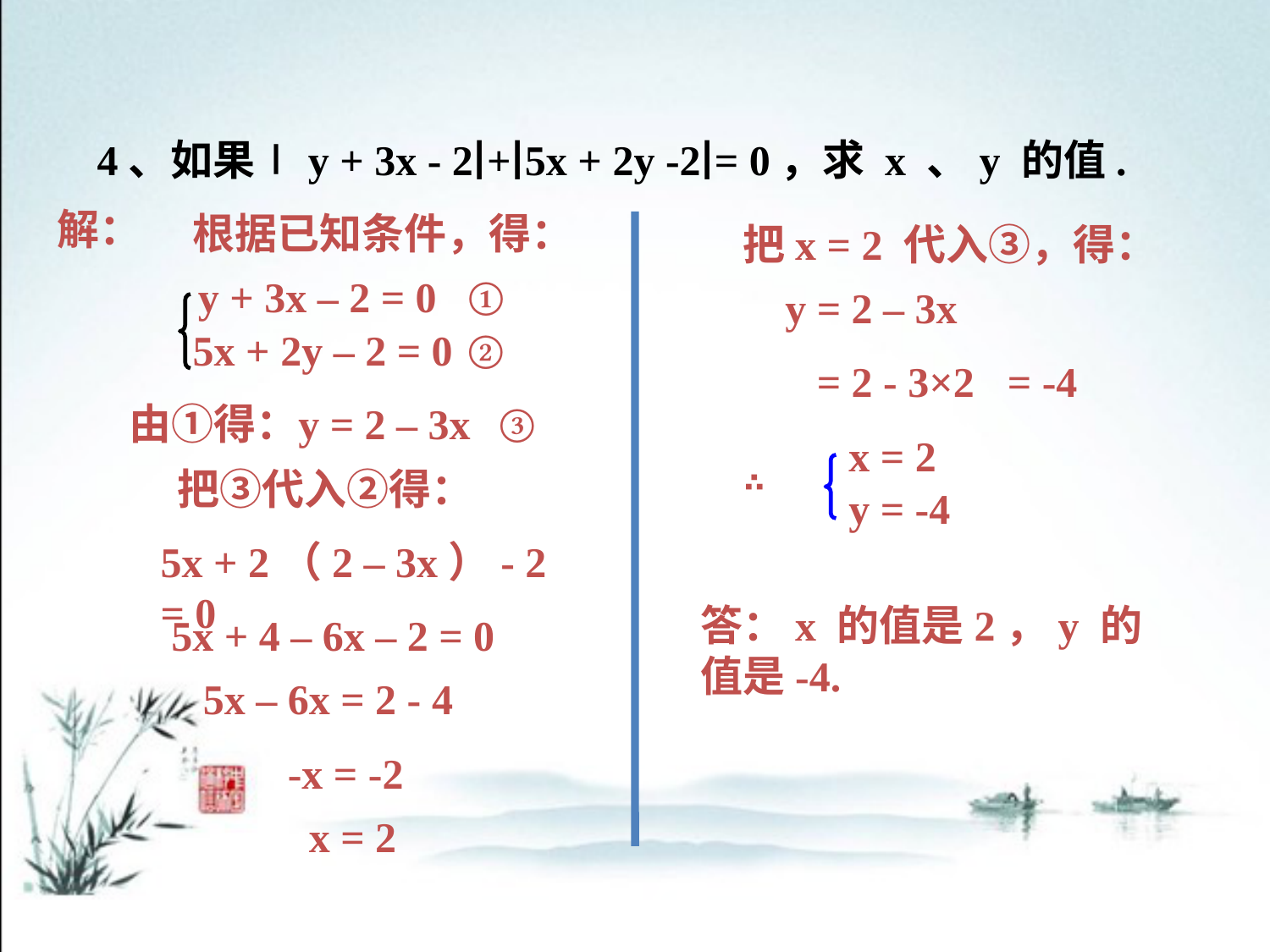

4、如果∣y + 3x - 2∣+∣5x + 2y -2∣= 0，求 x 、y 的值.
解：
根据已知条件，得：

把x = 2 代入③，得：
  y + 3x – 2 = 0

     5x + 2y – 2 = 0
①
y = 2 – 3x
②
= 2 - 3×2
= -4
由①得：
y = 2 – 3x
③
x = 2
∴

y = -4
把③代入②得：
5x + 2（2 – 3x）- 2 = 0
答：x 的值是2，y 的值是-4.
5x + 4 – 6x – 2 = 0
5x – 6x = 2 - 4
-x = -2
x = 2